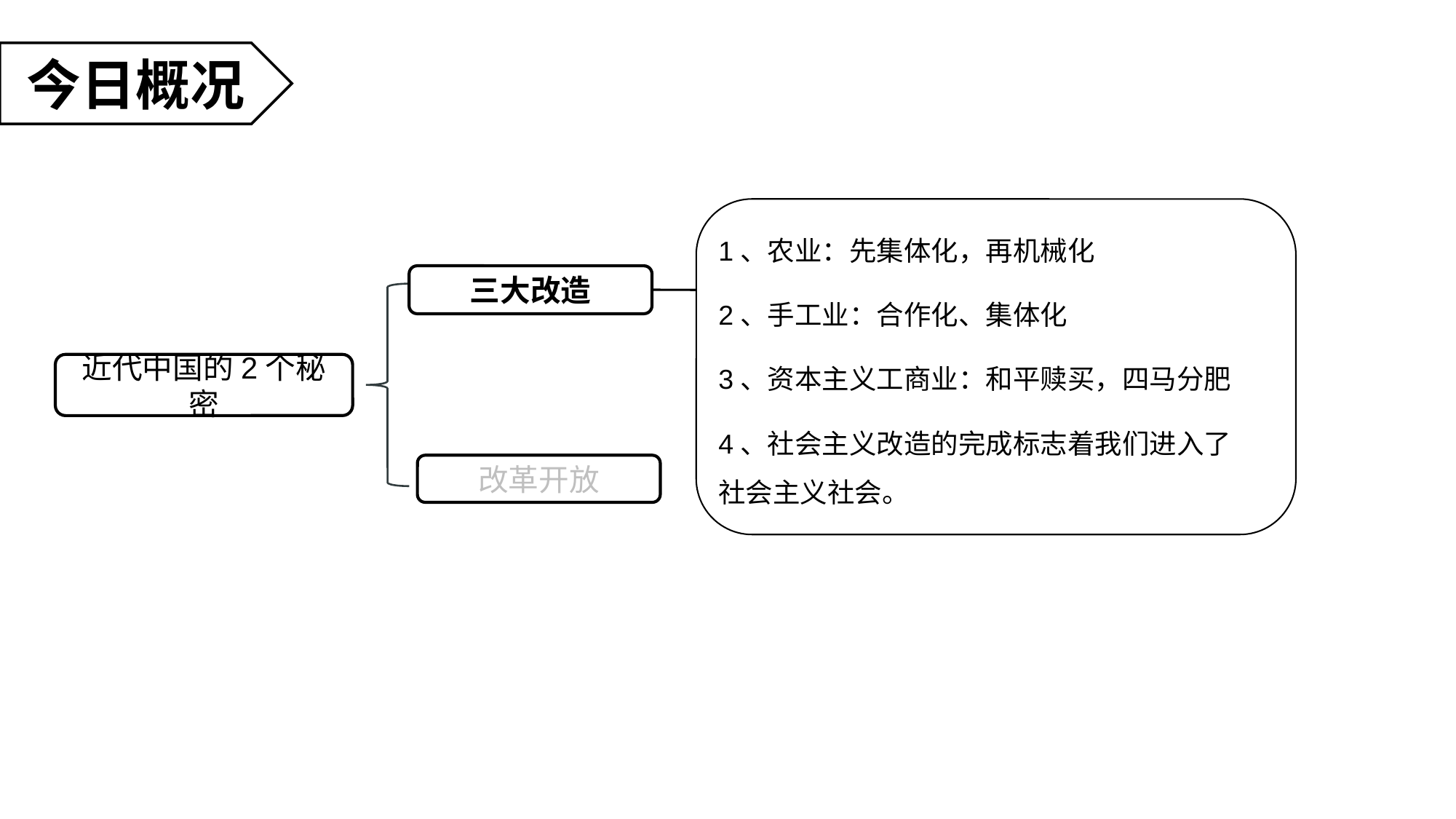

今日概况

1、农业：先集体化，再机械化
2、手工业：合作化、集体化
3、资本主义工商业：和平赎买，四马分肥
4、社会主义改造的完成标志着我们进入了社会主义社会。
三大改造

近代中国的2个秘密
改革开放